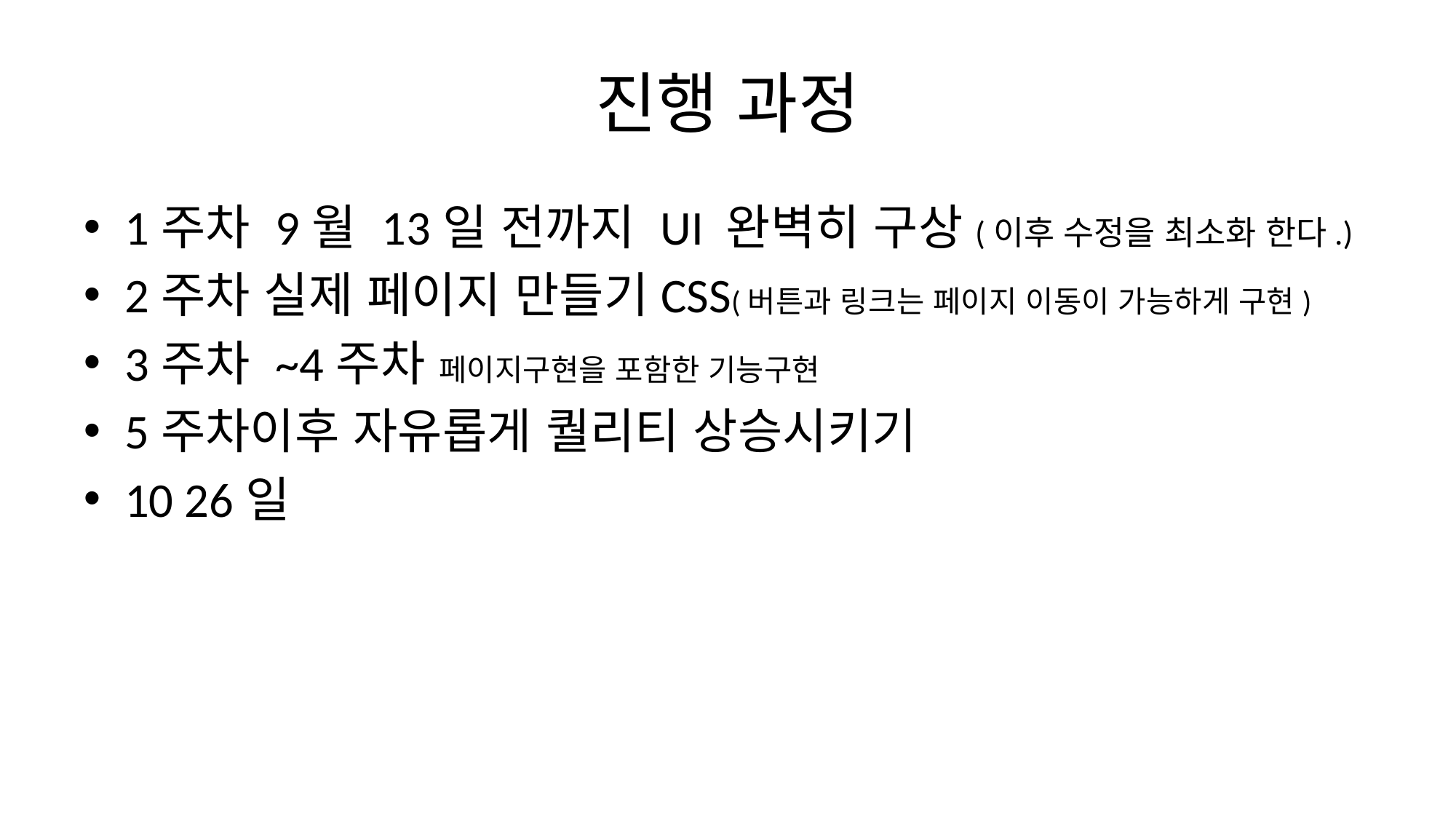

# 진행 과정
1주차 9월 13일 전까지 UI 완벽히 구상(이후 수정을 최소화 한다.)
2주차 실제 페이지 만들기CSS(버튼과 링크는 페이지 이동이 가능하게 구현)
3주차 ~4주차 페이지구현을 포함한 기능구현
5주차이후 자유롭게 퀄리티 상승시키기
10 26일